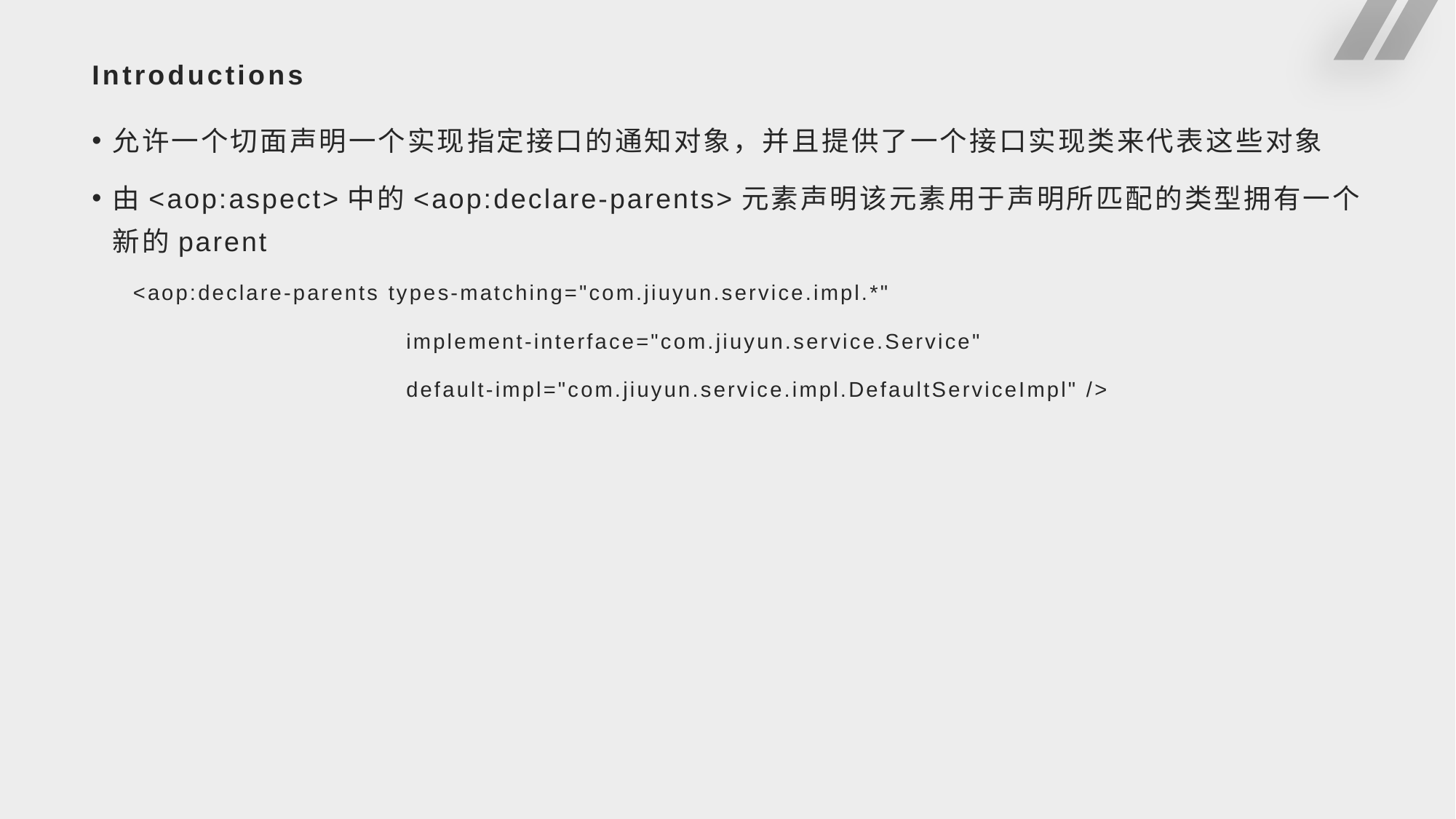

# Introductions
允许一个切面声明一个实现指定接口的通知对象，并且提供了一个接口实现类来代表这些对象
由<aop:aspect>中的<aop:declare-parents>元素声明该元素用于声明所匹配的类型拥有一个新的parent
<aop:declare-parents types-matching="com.jiuyun.service.impl.*"
                                 implement-interface="com.jiuyun.service.Service"
                                 default-impl="com.jiuyun.service.impl.DefaultServiceImpl" />